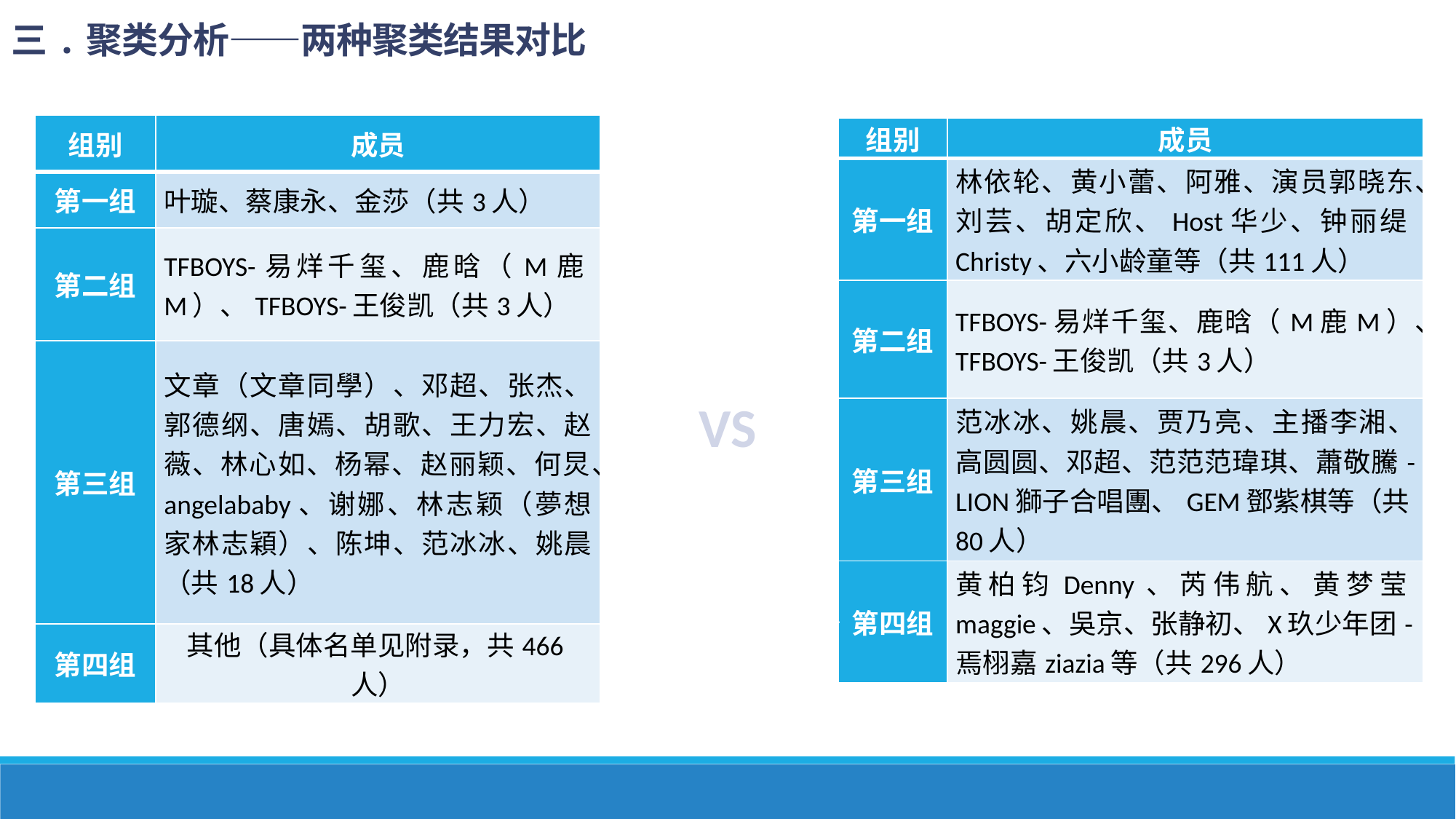

三.聚类分析——两种聚类结果对比
| 组别 | 成员 |
| --- | --- |
| 第一组 | 叶璇、蔡康永、金莎（共3人） |
| 第二组 | TFBOYS-易烊千玺、鹿晗（M鹿M）、TFBOYS-王俊凯（共3人） |
| 第三组 | 文章（文章同學）、邓超、张杰、郭德纲、唐嫣、胡歌、王力宏、赵薇、林心如、杨幂、赵丽颖、何炅、angelababy、谢娜、林志颖（夢想家林志穎）、陈坤、范冰冰、姚晨（共18人） |
| 第四组 | 其他（具体名单见附录，共466人） |
| 组别 | 成员 |
| --- | --- |
| 第一组 | 林依轮、黄小蕾、阿雅、演员郭晓东、刘芸、胡定欣、Host华少、钟丽缇Christy、六小龄童等（共111人） |
| 第二组 | TFBOYS-易烊千玺、鹿晗（M鹿M）、TFBOYS-王俊凯（共3人） |
| 第三组 | 范冰冰、姚晨、贾乃亮、主播李湘、高圆圆、邓超、范范范瑋琪、蕭敬騰-LION獅子合唱團、GEM鄧紫棋等（共80人） |
| 第四组 | 黄柏钧Denny、芮伟航、黄梦莹maggie、吳京、张静初、X玖少年团-焉栩嘉ziazia等（共296人） |
VS